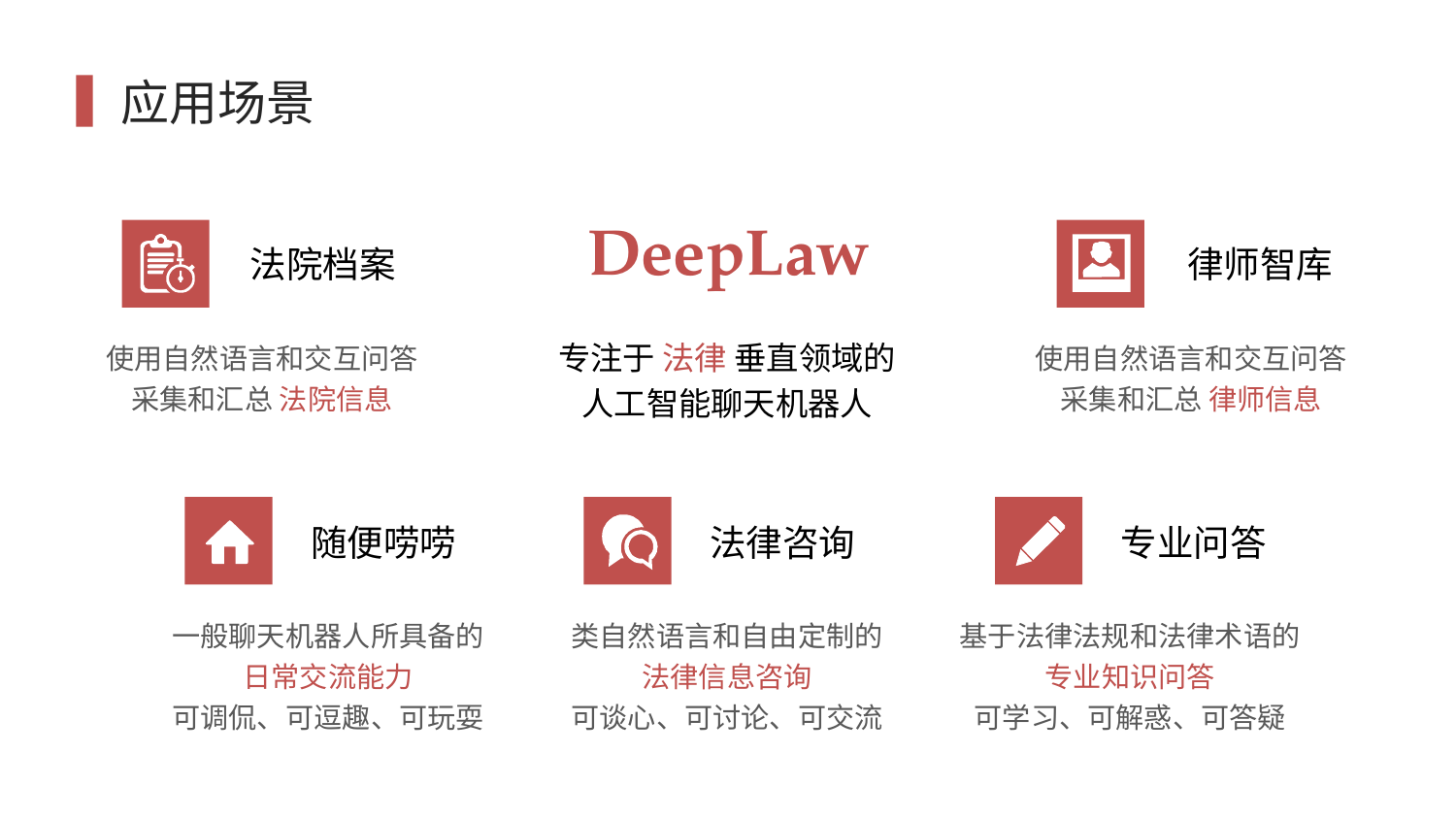

# 应用场景

DeepLaw

律师智库

法院档案
专注于 法律 垂直领域的
人工智能聊天机器人
使用自然语言和交互问答
采集和汇总 律师信息
使用自然语言和交互问答
采集和汇总 法院信息

随便唠唠
法律咨询
专业问答

一般聊天机器人所具备的
日常交流能力
可调侃、可逗趣、可玩耍
类自然语言和自由定制的
法律信息咨询
可谈心、可讨论、可交流
基于法律法规和法律术语的
专业知识问答
可学习、可解惑、可答疑